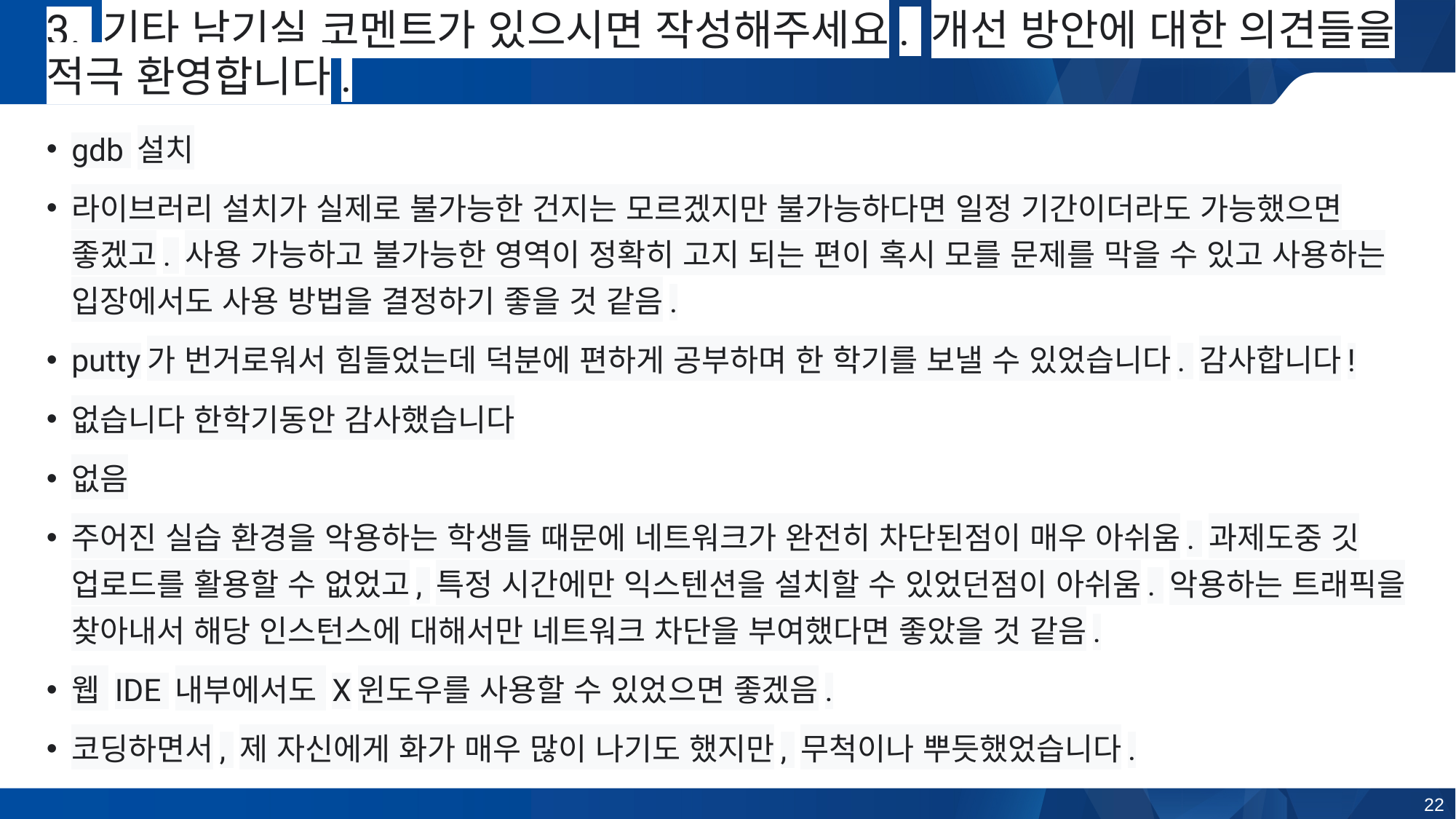

# 3. 기타 남기실 코멘트가 있으시면 작성해주세요. 개선 방안에 대한 의견들을 적극 환영합니다.
gdb 설치
라이브러리 설치가 실제로 불가능한 건지는 모르겠지만 불가능하다면 일정 기간이더라도 가능했으면 좋겠고. 사용 가능하고 불가능한 영역이 정확히 고지 되는 편이 혹시 모를 문제를 막을 수 있고 사용하는 입장에서도 사용 방법을 결정하기 좋을 것 같음.
putty가 번거로워서 힘들었는데 덕분에 편하게 공부하며 한 학기를 보낼 수 있었습니다. 감사합니다!
없습니다 한학기동안 감사했습니다
없음
주어진 실습 환경을 악용하는 학생들 때문에 네트워크가 완전히 차단된점이 매우 아쉬움. 과제도중 깃 업로드를 활용할 수 없었고, 특정 시간에만 익스텐션을 설치할 수 있었던점이 아쉬움. 악용하는 트래픽을 찾아내서 해당 인스턴스에 대해서만 네트워크 차단을 부여했다면 좋았을 것 같음.
웹 IDE 내부에서도 X윈도우를 사용할 수 있었으면 좋겠음.
코딩하면서, 제 자신에게 화가 매우 많이 나기도 했지만, 무척이나 뿌듯했었습니다.

22